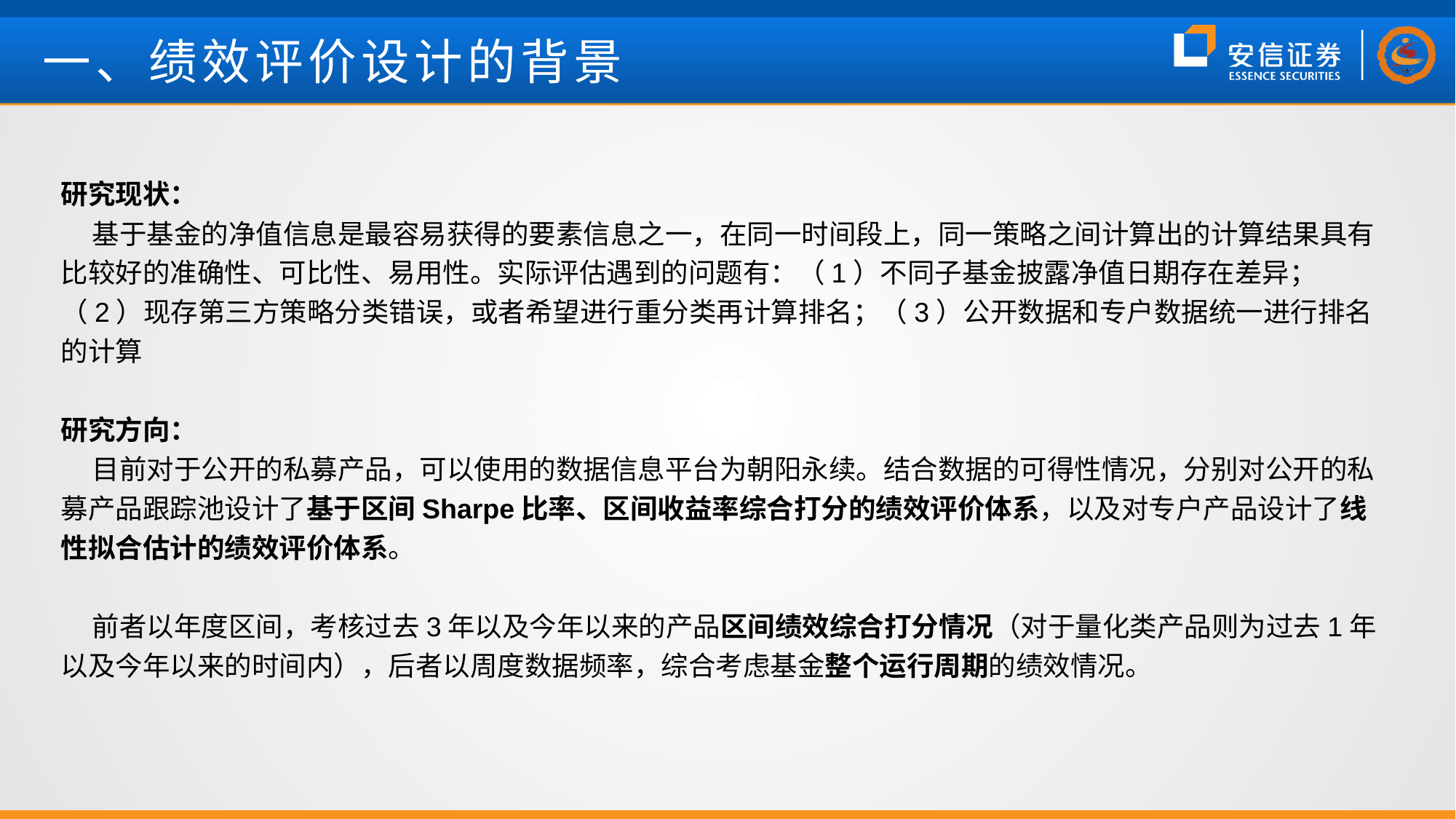

# 一、绩效评价设计的背景

研究现状：
    基于基金的净值信息是最容易获得的要素信息之一，在同一时间段上，同一策略之间计算出的计算结果具有比较好的准确性、可比性、易用性。实际评估遇到的问题有：（1）不同子基金披露净值日期存在差异；（2）现存第三方策略分类错误，或者希望进行重分类再计算排名；（3）公开数据和专户数据统一进行排名的计算

研究方向：
    目前对于公开的私募产品，可以使用的数据信息平台为朝阳永续。结合数据的可得性情况，分别对公开的私募产品跟踪池设计了基于区间Sharpe比率、区间收益率综合打分的绩效评价体系，以及对专户产品设计了线性拟合估计的绩效评价体系。

    前者以年度区间，考核过去3年以及今年以来的产品区间绩效综合打分情况（对于量化类产品则为过去1年以及今年以来的时间内），后者以周度数据频率，综合考虑基金整个运行周期的绩效情况。